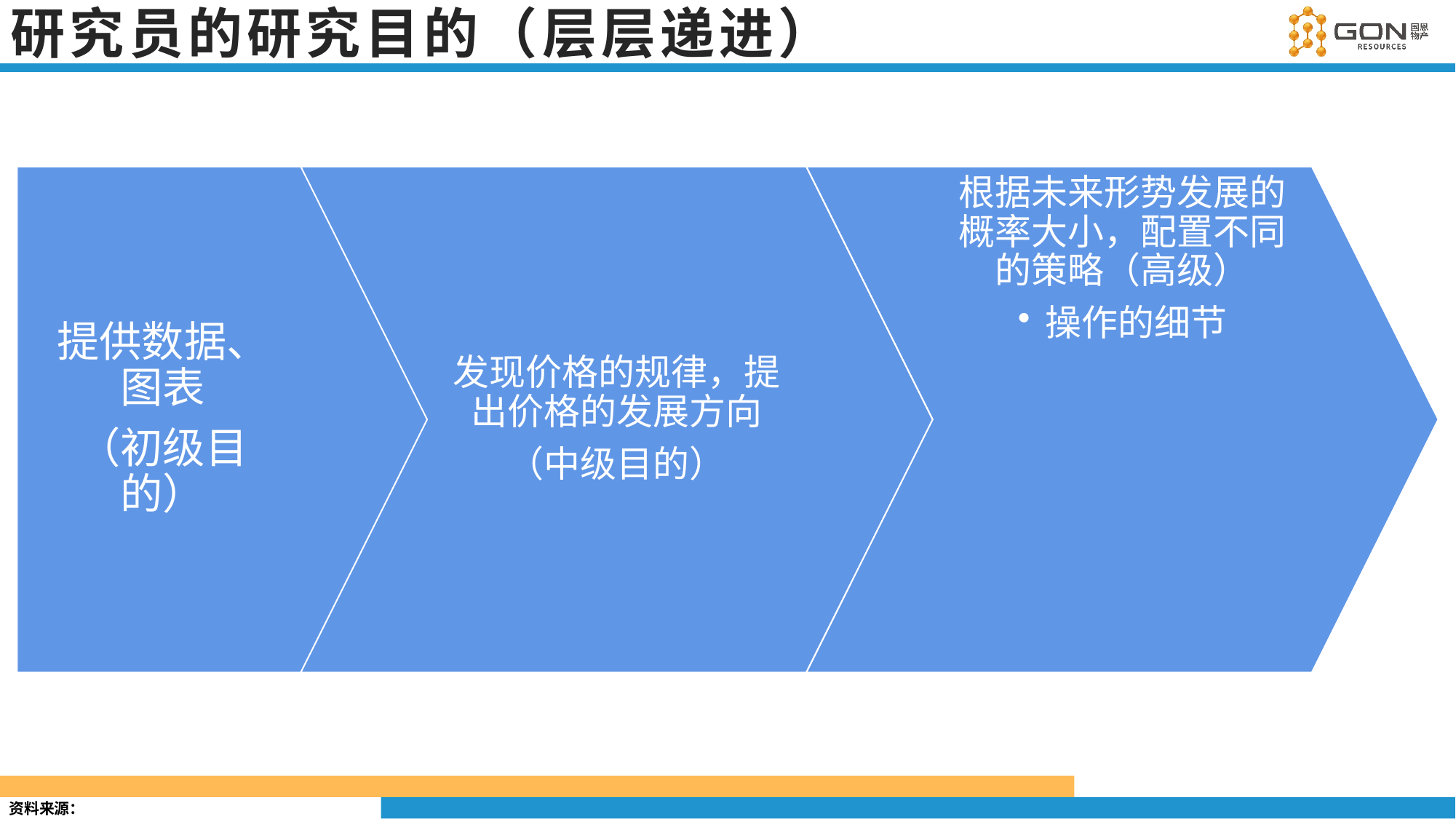

# 研究员的研究目的（层层递进）
提供数据、图表
（初级目的）
发现价格的规律，提出价格的发展方向
（中级目的）
根据未来形势发展的概率大小，配置不同的策略（高级）
操作的细节